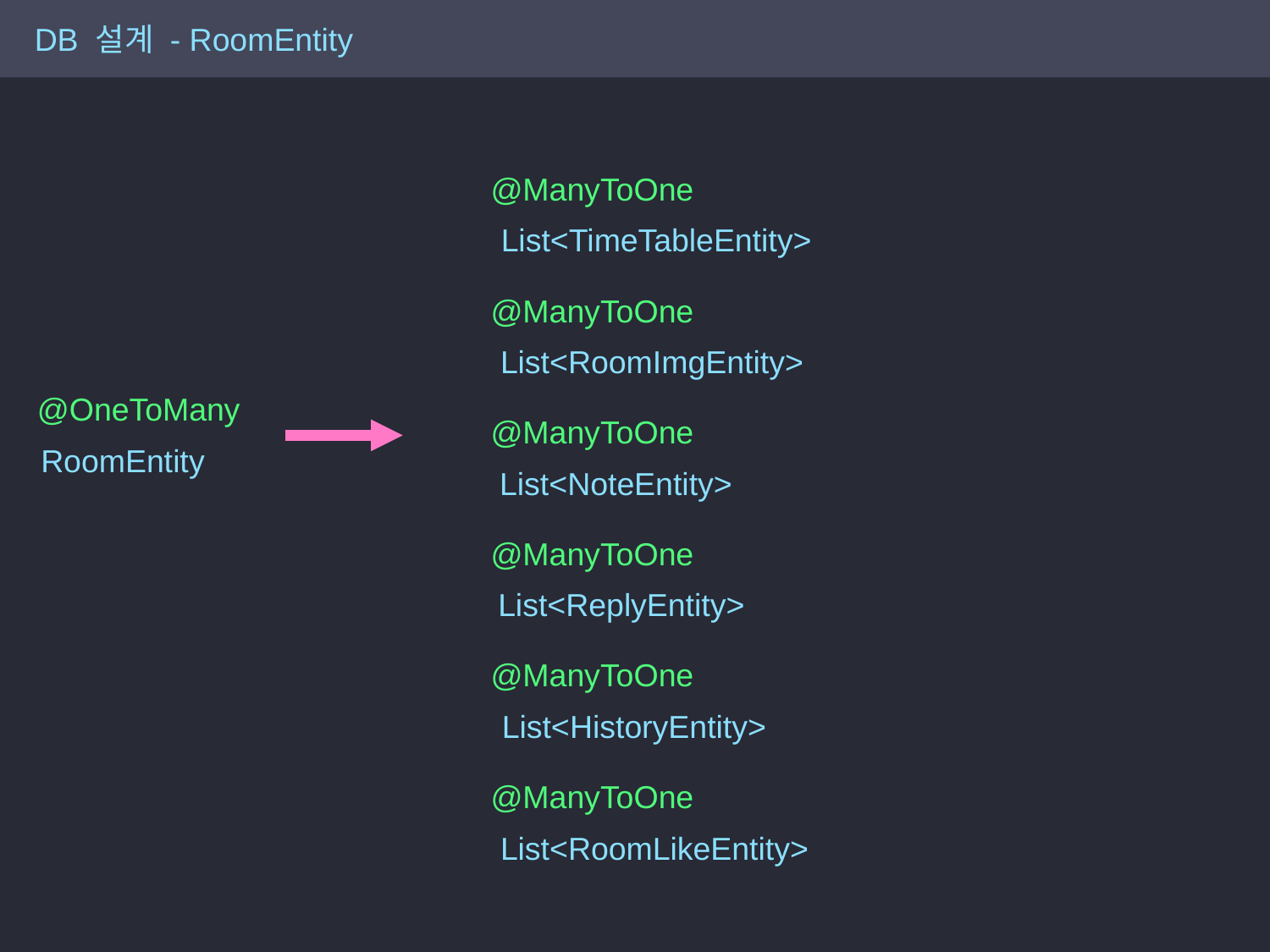

DB 설계 - RoomEntity
@ManyToOne
List<TimeTableEntity>
@ManyToOne
List<RoomImgEntity>
@OneToMany
RoomEntity
@ManyToOne
List<NoteEntity>
@ManyToOne
List<ReplyEntity>
@ManyToOne
List<HistoryEntity>
@ManyToOne
List<RoomLikeEntity>